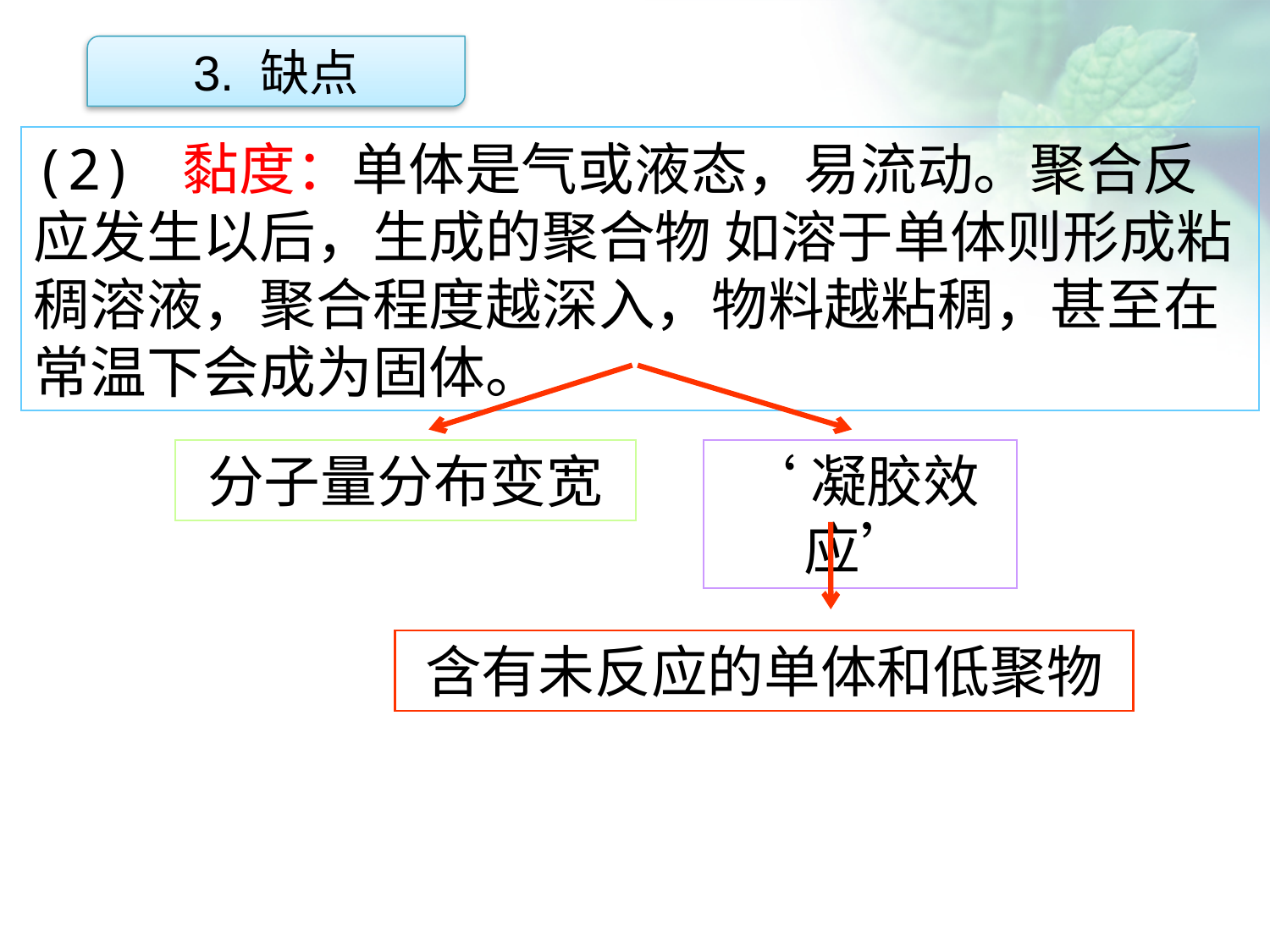

3. 缺点
(2) 黏度：单体是气或液态，易流动。聚合反应发生以后，生成的聚合物 如溶于单体则形成粘稠溶液，聚合程度越深入，物料越粘稠，甚至在常温下会成为固体。
点击添加文本

点击添加文本
分子量分布变宽
‘凝胶效应’

点击添加文本
含有未反应的单体和低聚物
点击添加文本